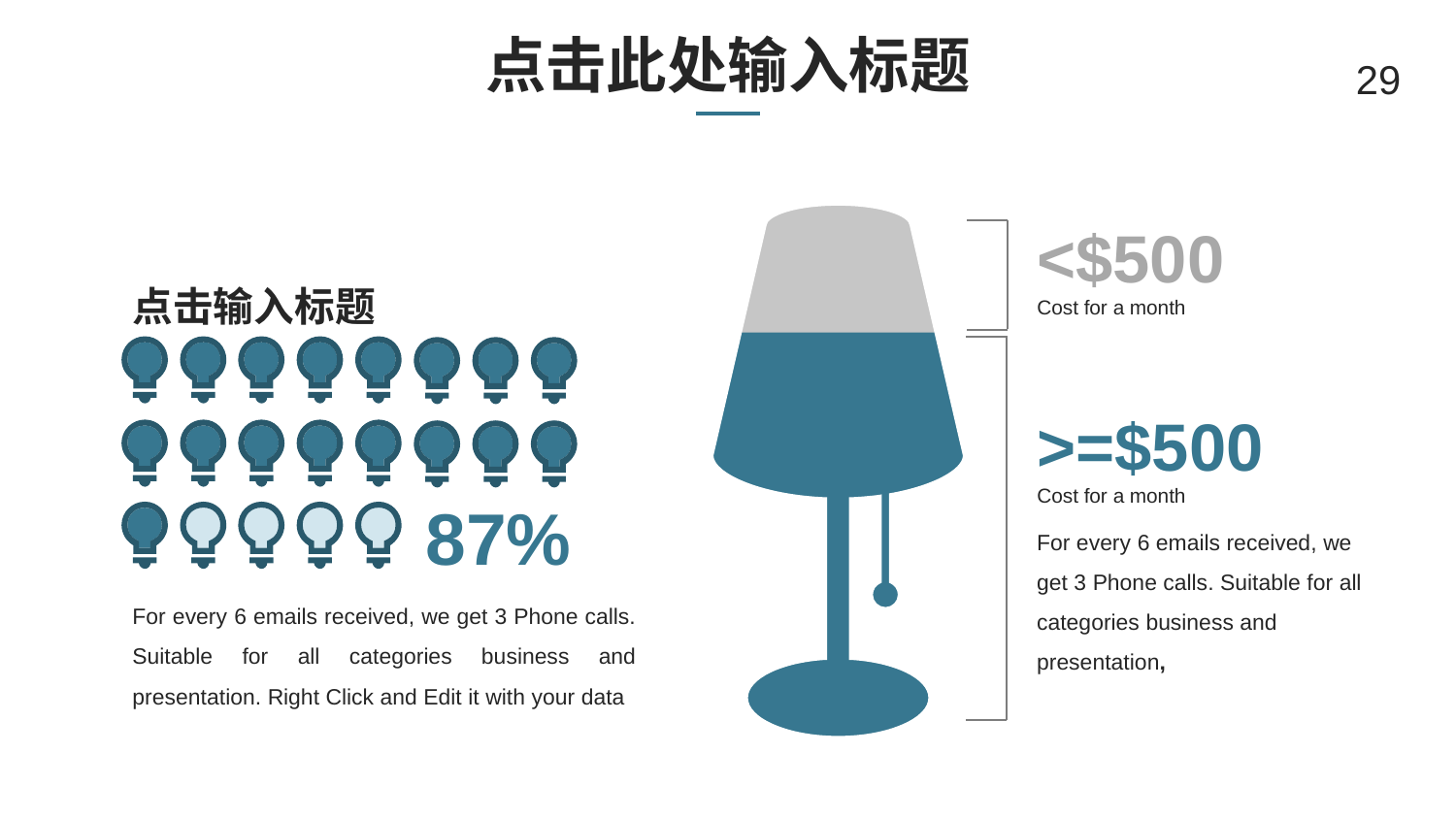

# 点击此处输入标题
29

<$500
点击输入标题
Cost for a month

>=$500

Cost for a month
87%

For every 6 emails received, we get 3 Phone calls. Suitable for all categories business and presentation,
For every 6 emails received, we get 3 Phone calls. Suitable for all categories business and presentation. Right Click and Edit it with your data